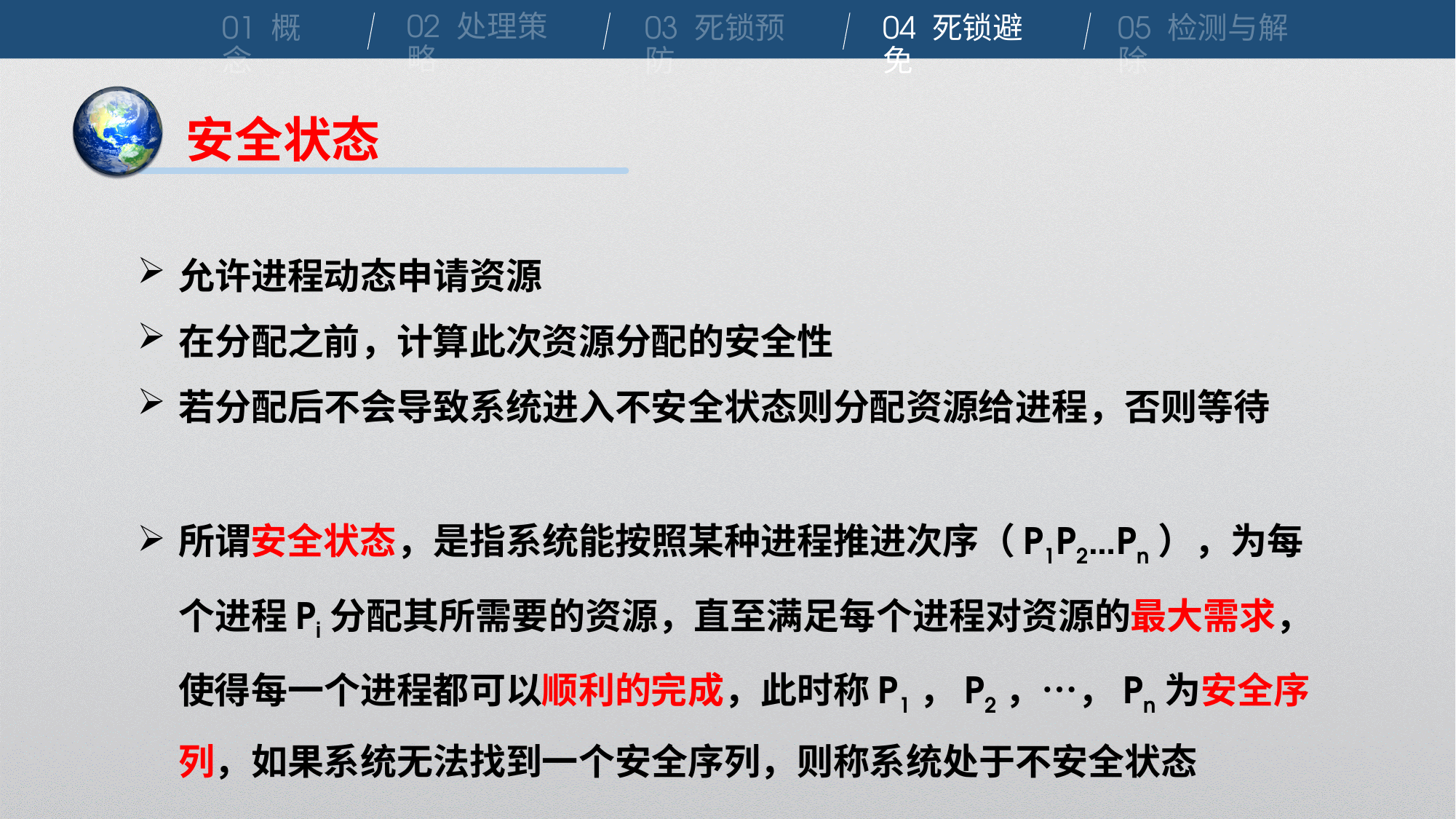

02 处理策略
01 概念
04 死锁避免
03 死锁预防
05 检测与解除
安全状态
允许进程动态申请资源
在分配之前，计算此次资源分配的安全性
若分配后不会导致系统进入不安全状态则分配资源给进程，否则等待

所谓安全状态，是指系统能按照某种进程推进次序（P1P2…Pn），为每个进程Pi分配其所需要的资源，直至满足每个进程对资源的最大需求，使得每一个进程都可以顺利的完成，此时称P1，P2，…，Pn为安全序列，如果系统无法找到一个安全序列，则称系统处于不安全状态